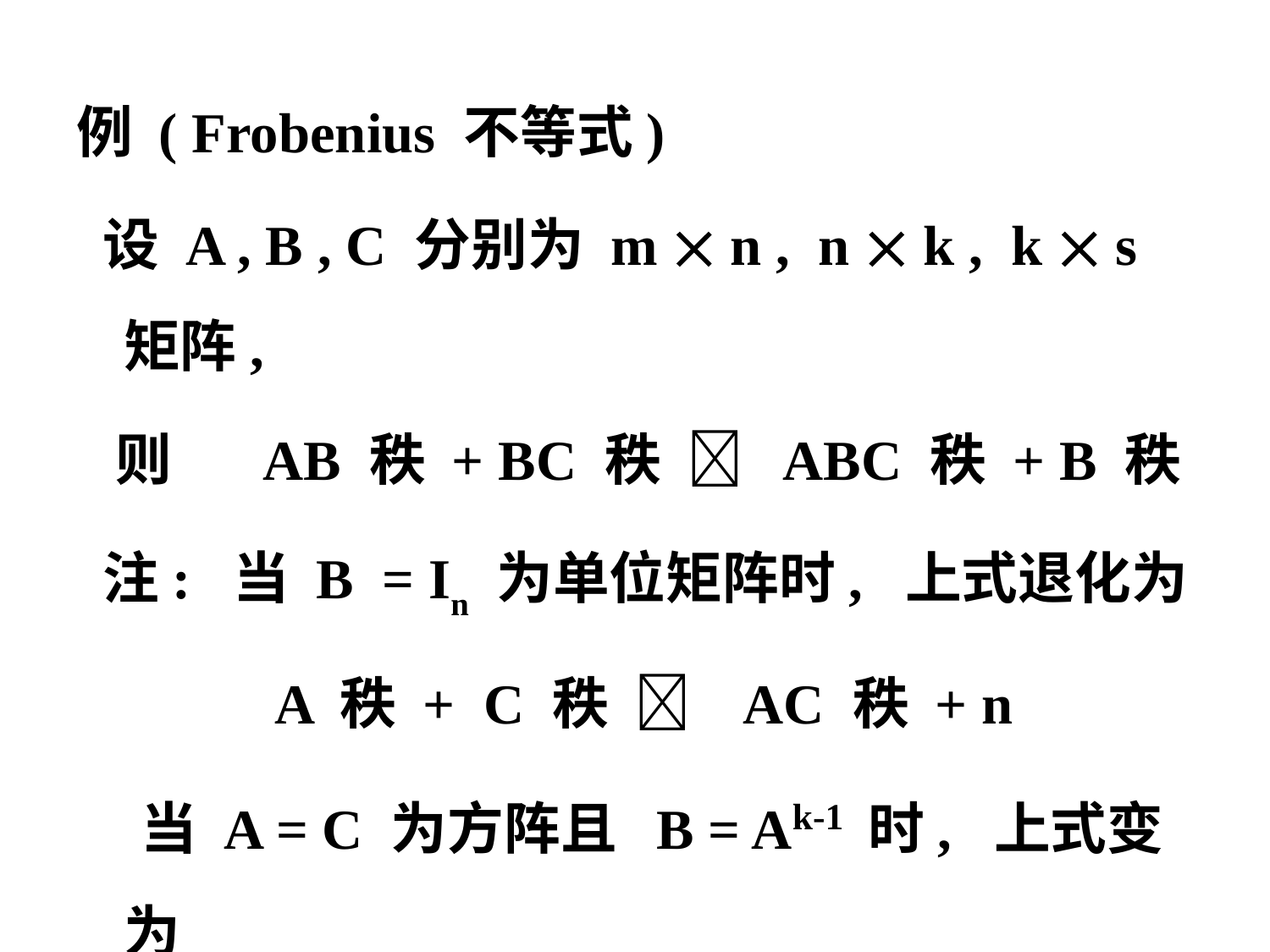

例 ( Frobenius 不等式)
 设 A , B , C 分别为 m × n ,  n × k ,  k × s 矩阵,
  则      AB 秩 + BC 秩  ≤  ABC 秩 + B 秩
 注:  当 B  = In 为单位矩阵时,  上式退化为
              A 秩 +  C 秩  ≤   AC 秩 + n
    当 A = C 为方阵且  B = Ak-1 时,  上式变为
       Ak-1 秩  –  Ak 秩   ≥   Ak 秩  –  Ak+1 秩